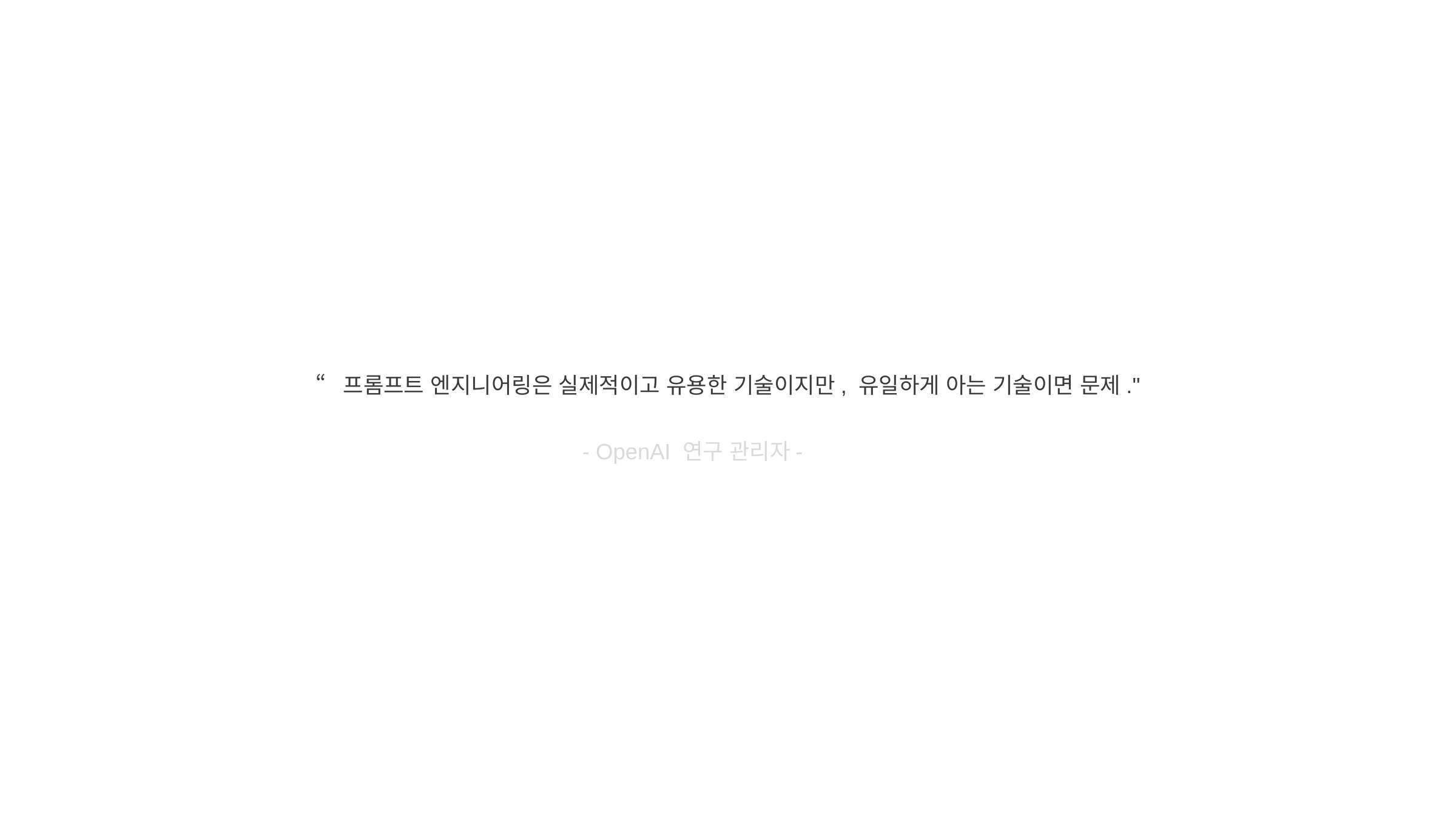

“프롬프트 엔지니어링은 실제적이고 유용한 기술이지만, 유일하게 아는 기술이면 문제."
- OpenAI 연구 관리자-